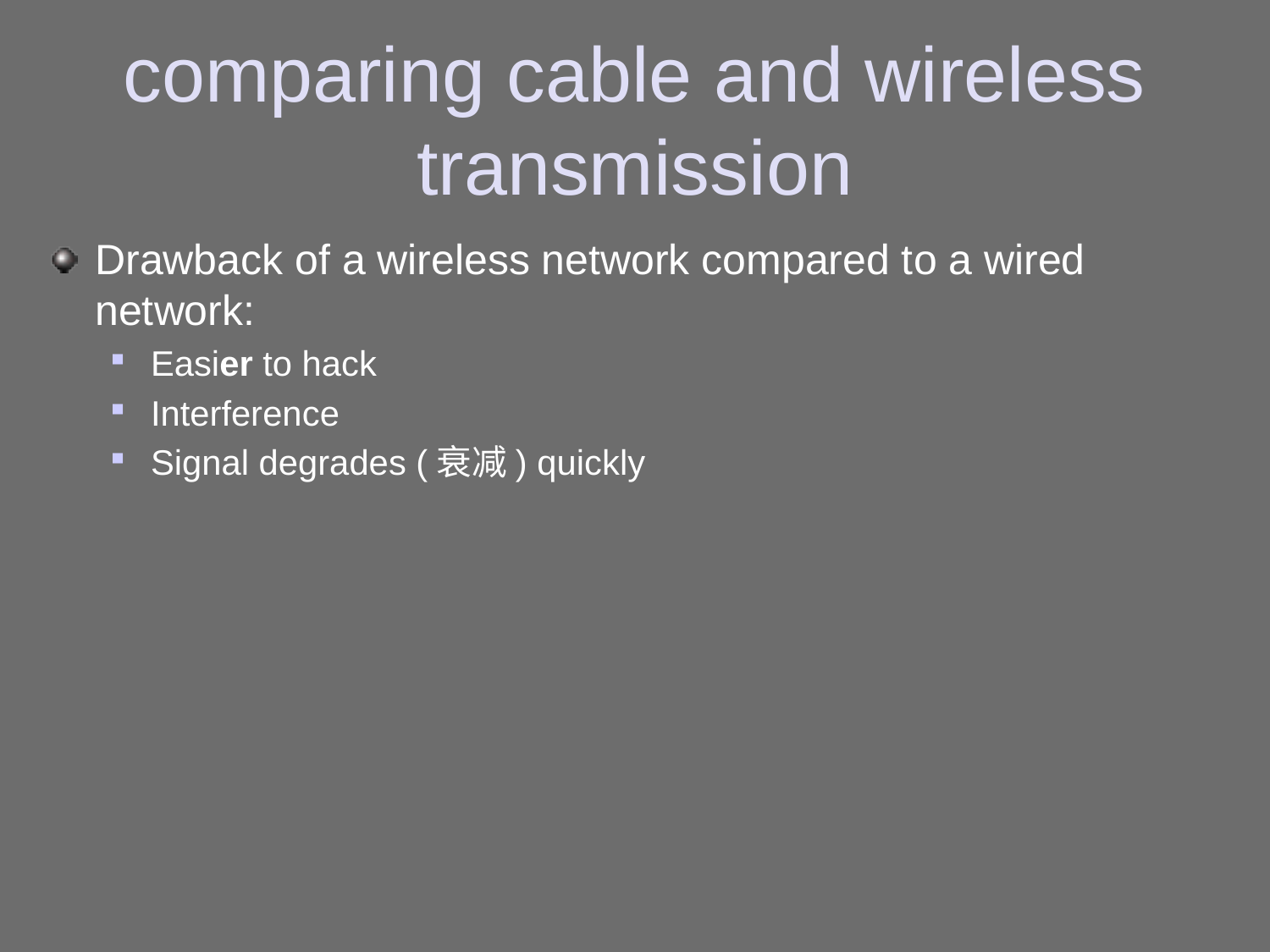

# comparing cable and wireless transmission
Drawback of a wireless network compared to a wired network:
Easier to hack
Interference
Signal degrades (衰减) quickly